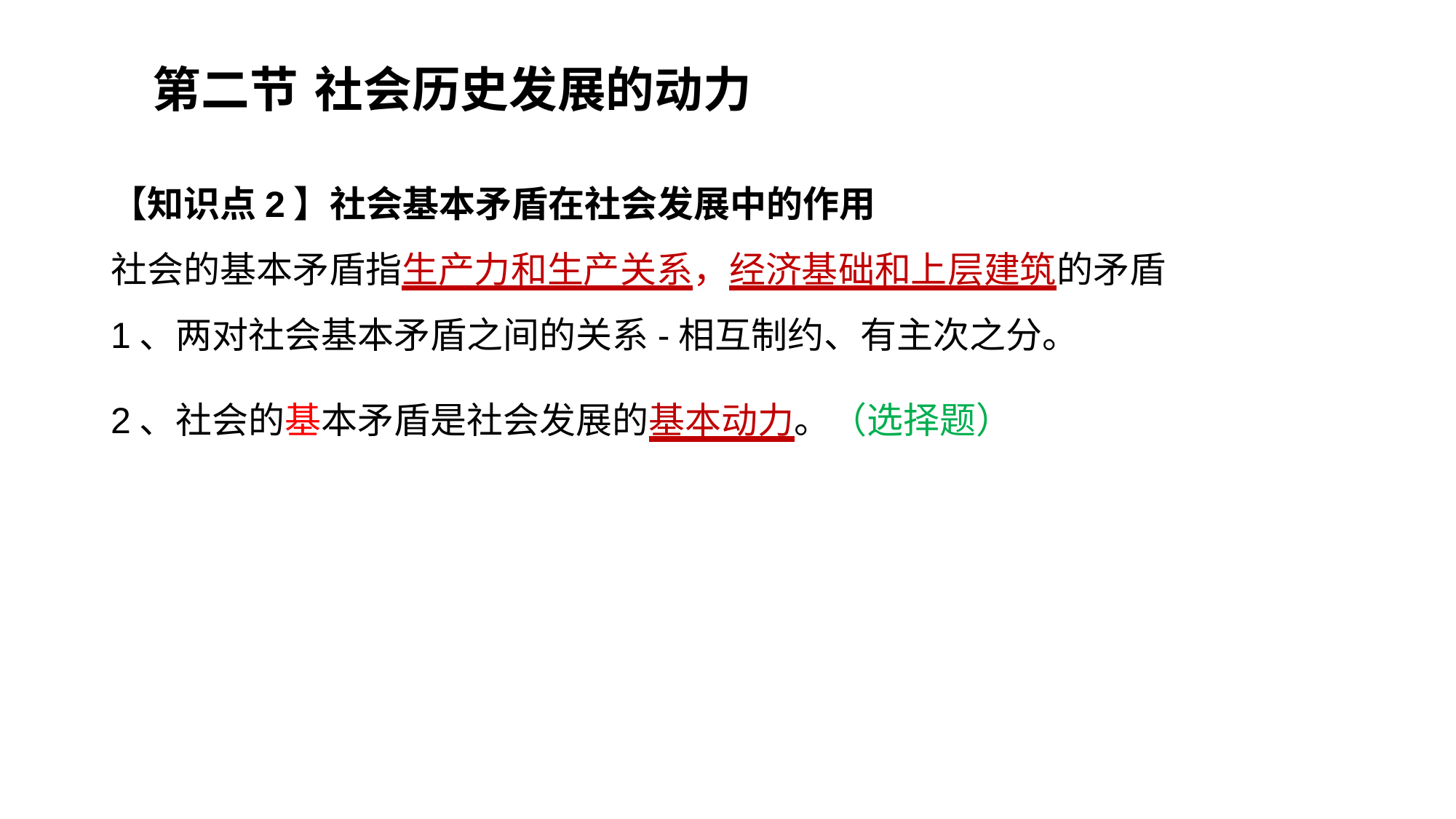

第二节	 社会历史发展的动力
【知识点2】社会基本矛盾在社会发展中的作用
社会的基本矛盾指生产力和生产关系，经济基础和上层建筑的矛盾
1、两对社会基本矛盾之间的关系-相互制约、有主次之分。
2、社会的基本矛盾是社会发展的基本动力。（选择题）